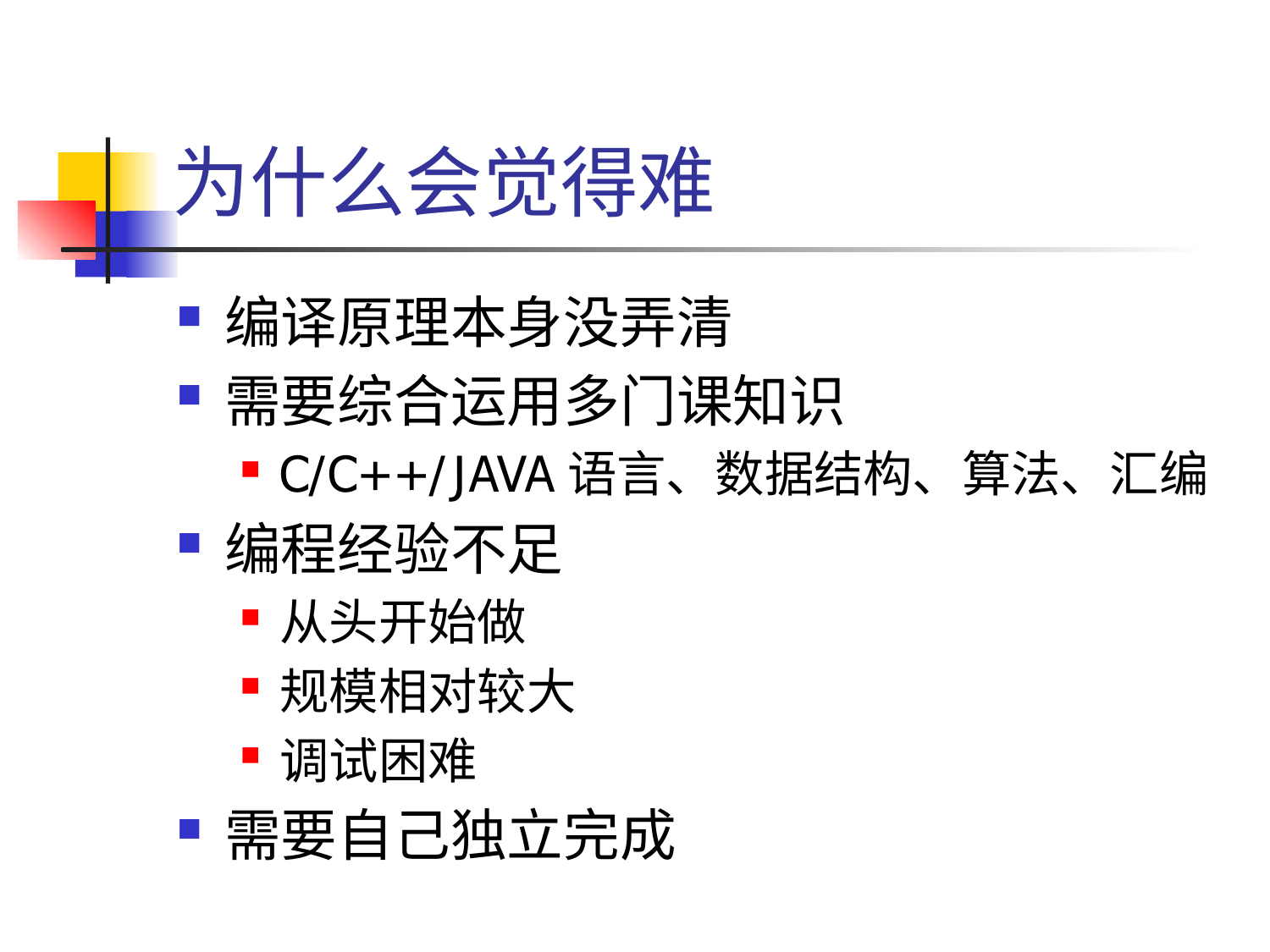

# 为什么会觉得难
编译原理本身没弄清
需要综合运用多门课知识
C/C++/JAVA语言、数据结构、算法、汇编
编程经验不足
从头开始做
规模相对较大
调试困难
需要自己独立完成